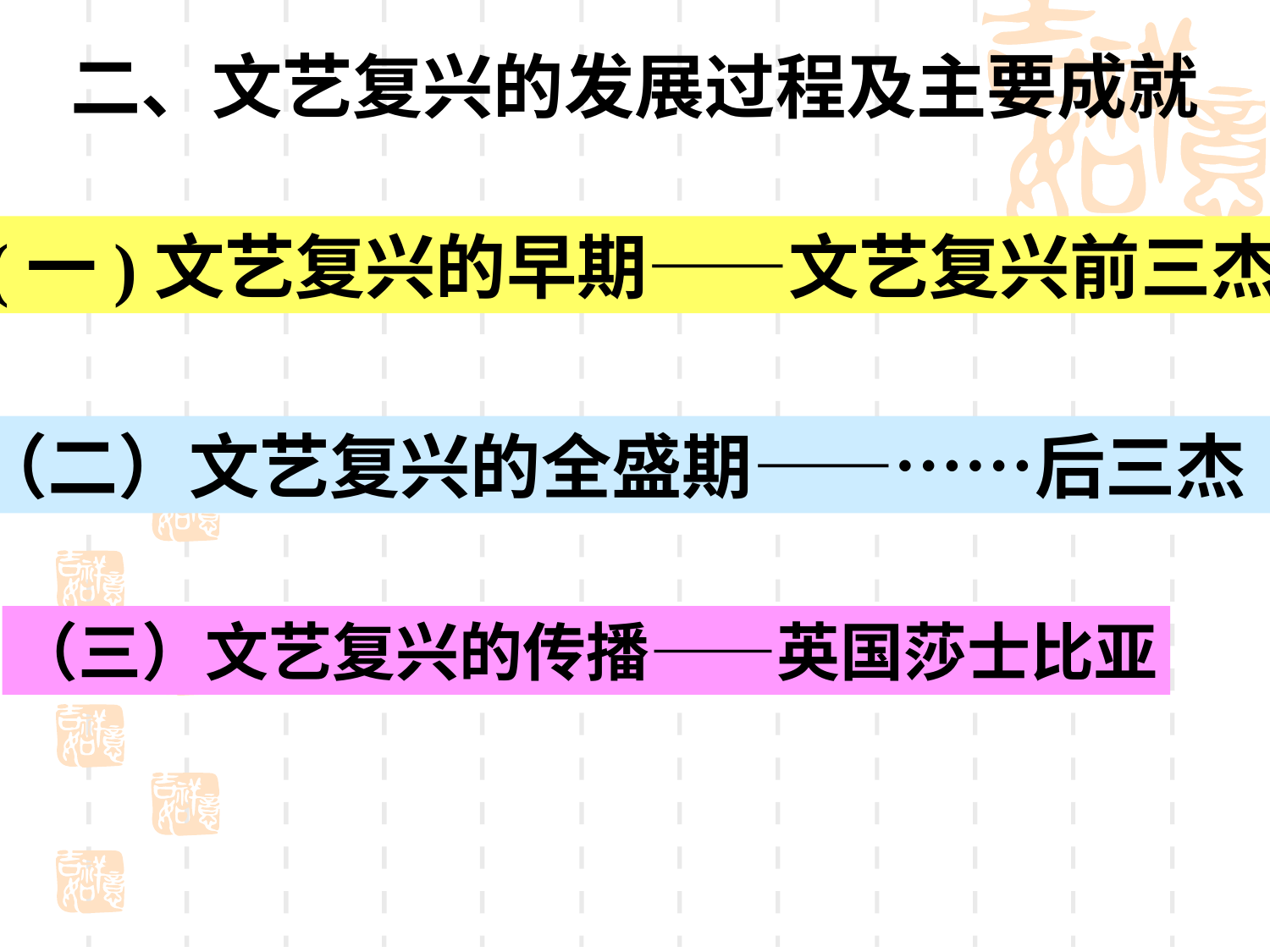

二、文艺复兴的发展过程及主要成就
(一)文艺复兴的早期——文艺复兴前三杰
（二）文艺复兴的全盛期——……后三杰
（三）文艺复兴的传播——英国莎士比亚